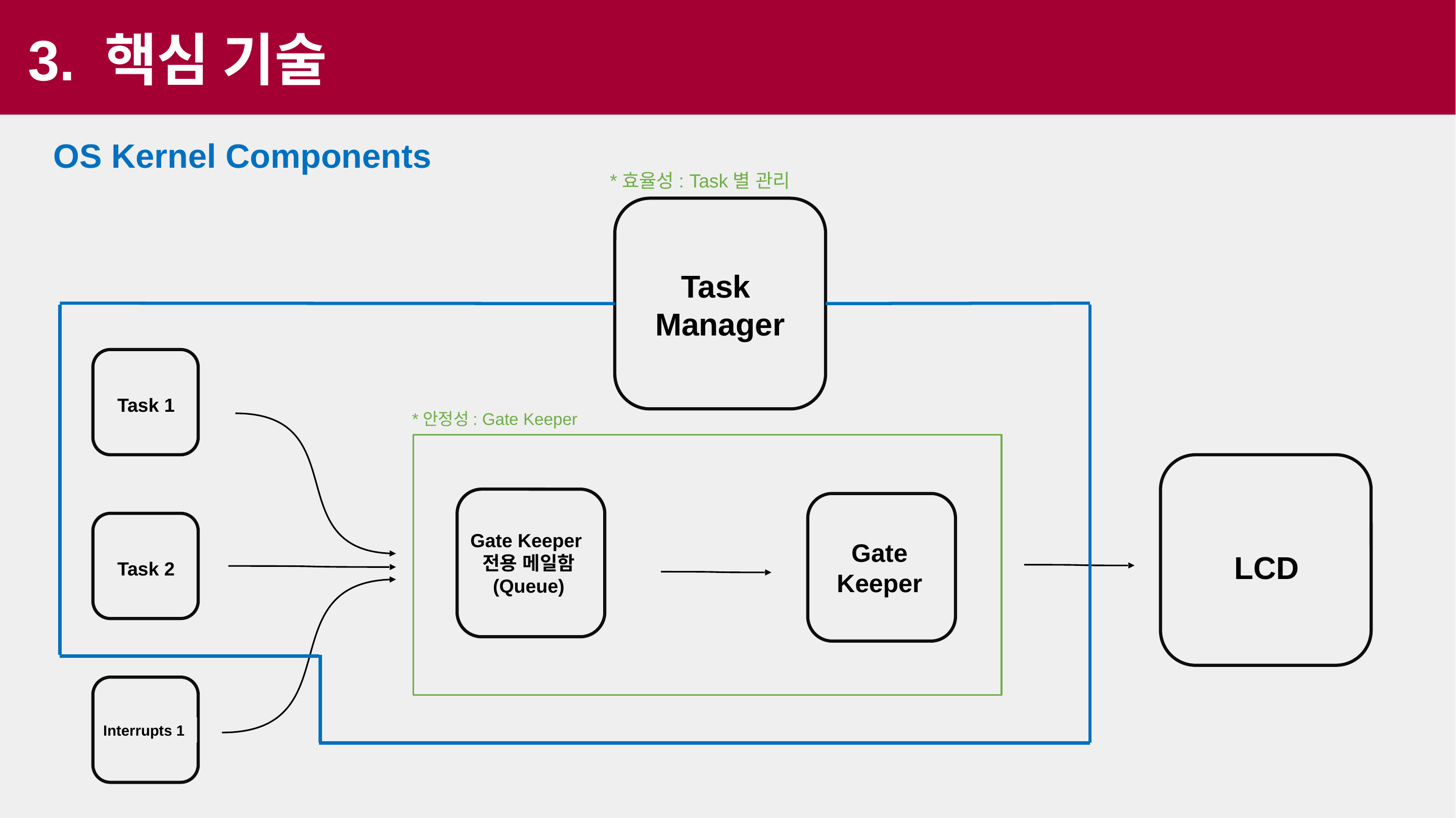

3. 핵심 기술
OS Kernel Components
*효율성: Task별 관리

Task
Manager

Task 1
*안정성: Gate Keeper

LCD

Gate Keeper
전용 메일함
(Queue)

Gate Keeper

Task 2

Interrupts 1